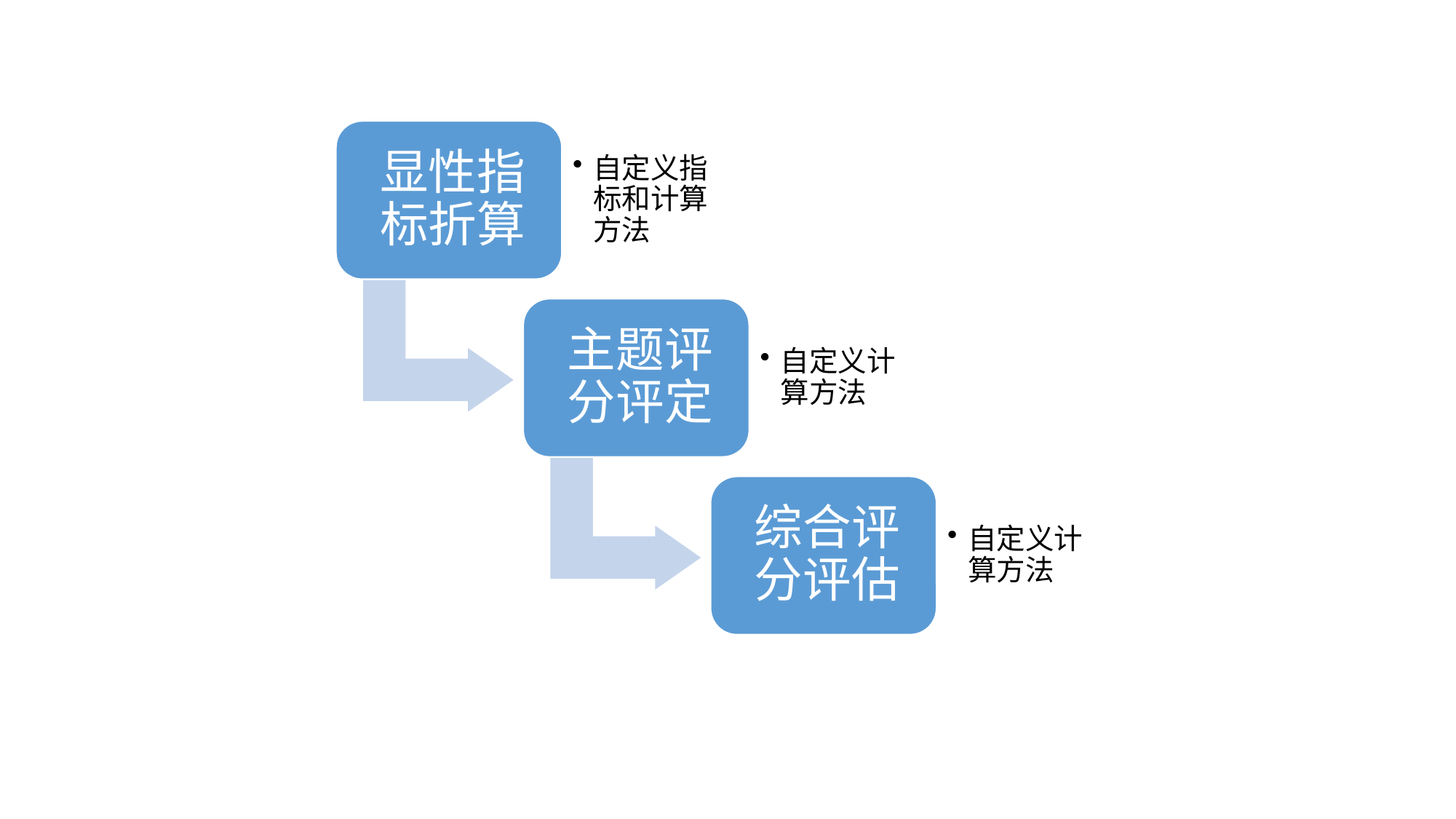

显性指标折算
自定义指标和计算方法
主题评分评定
自定义计算方法
综合评分评估
自定义计算方法